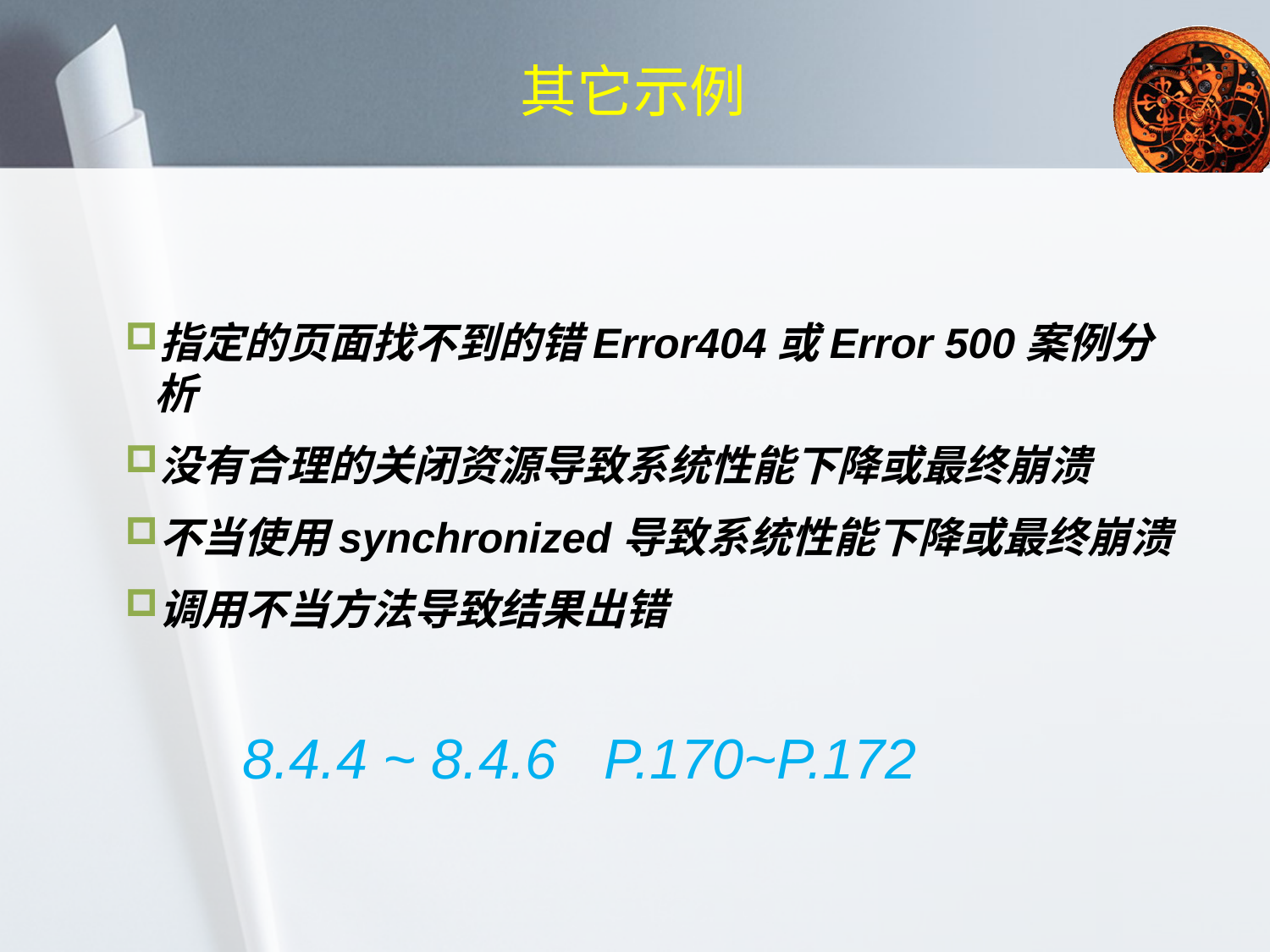

其它示例
指定的页面找不到的错Error404或Error 500案例分析
没有合理的关闭资源导致系统性能下降或最终崩溃
不当使用synchronized导致系统性能下降或最终崩溃
调用不当方法导致结果出错
8.4.4 ~ 8.4.6   P.170~P.172